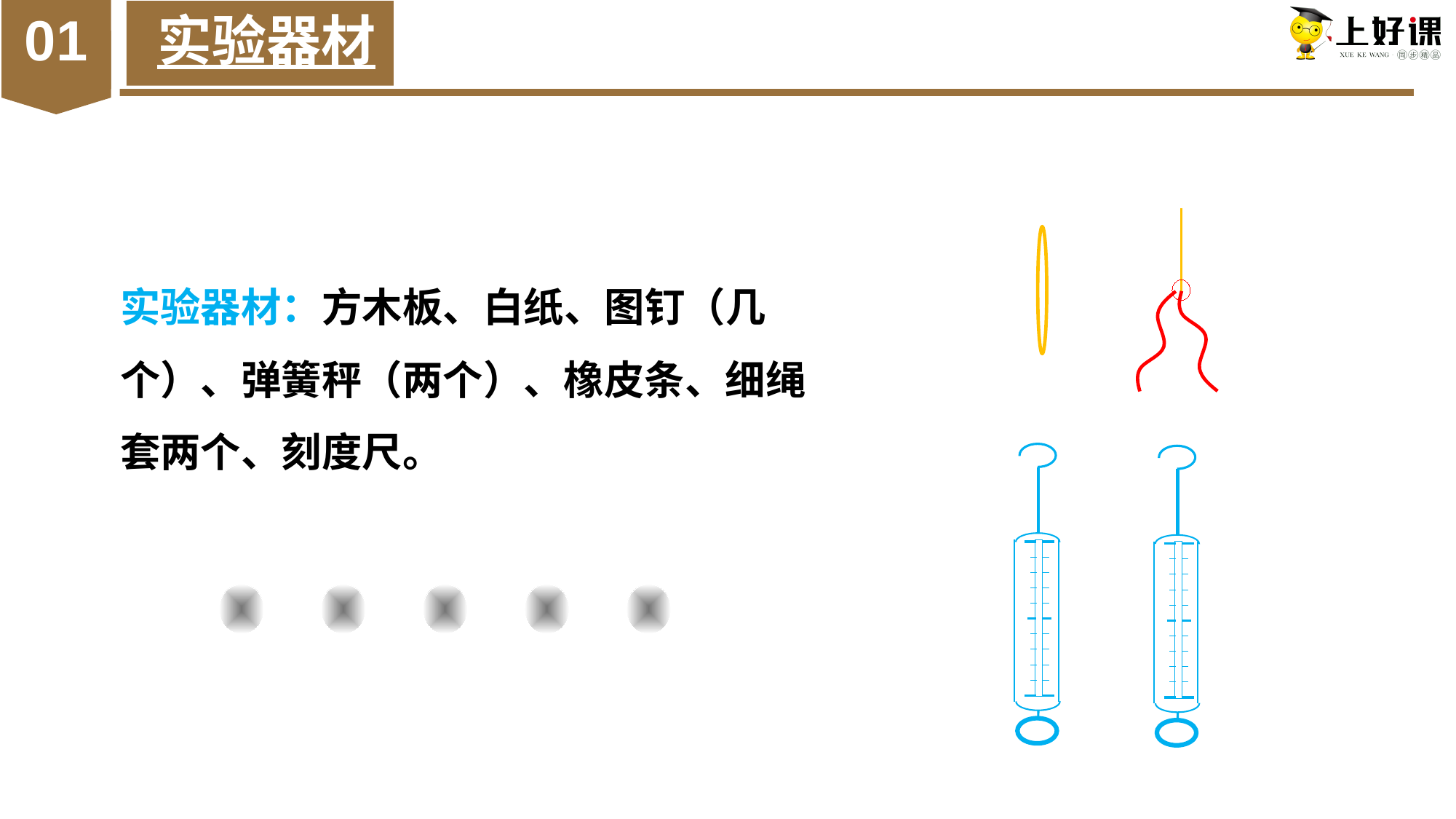

01

实验器材

实验器材：方木板、白纸、图钉（几个）、弹簧秤（两个）、橡皮条、细绳套两个、刻度尺。